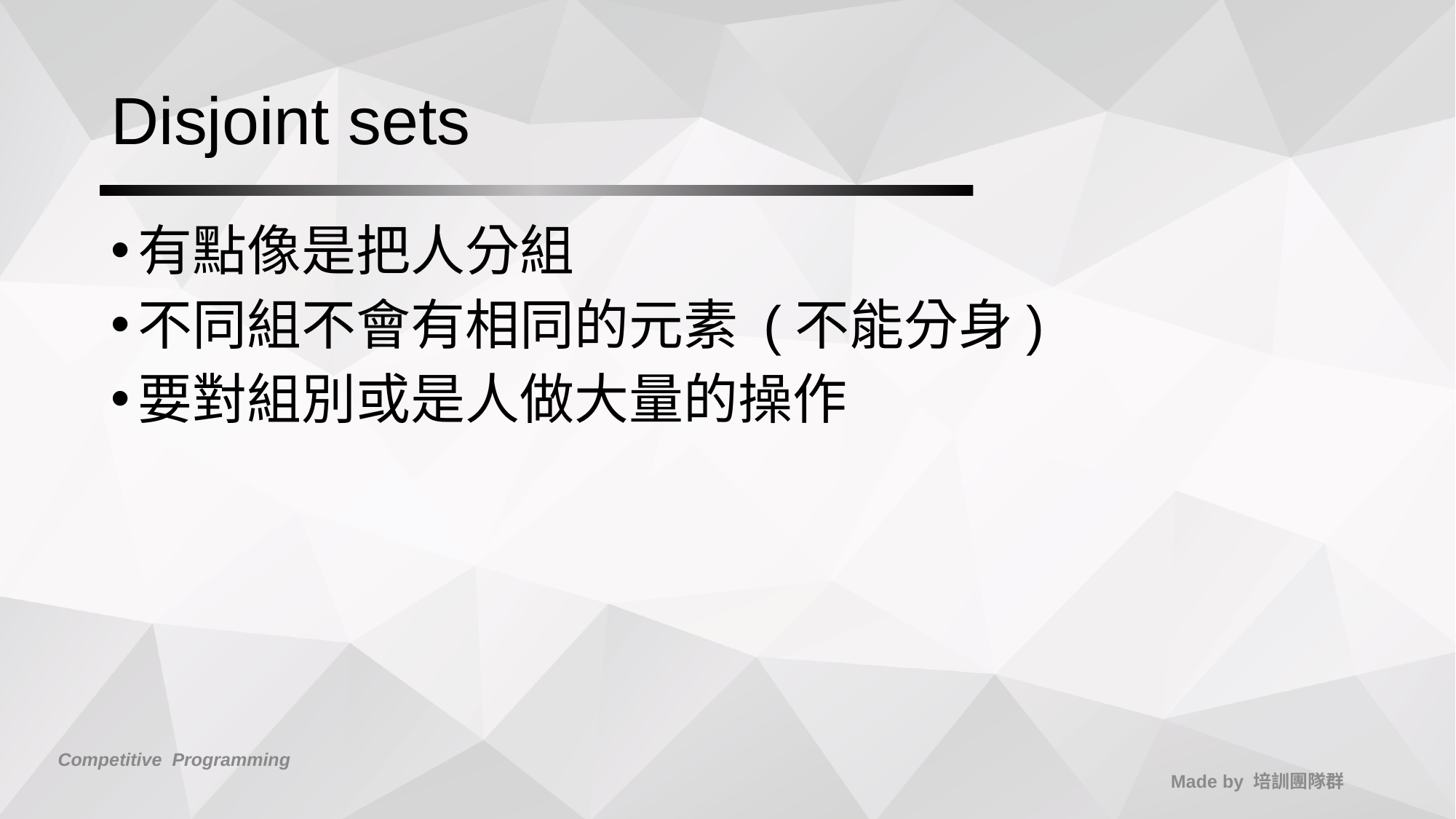

# Disjoint sets
有點像是把人分組
不同組不會有相同的元素 (不能分身)
要對組別或是人做大量的操作